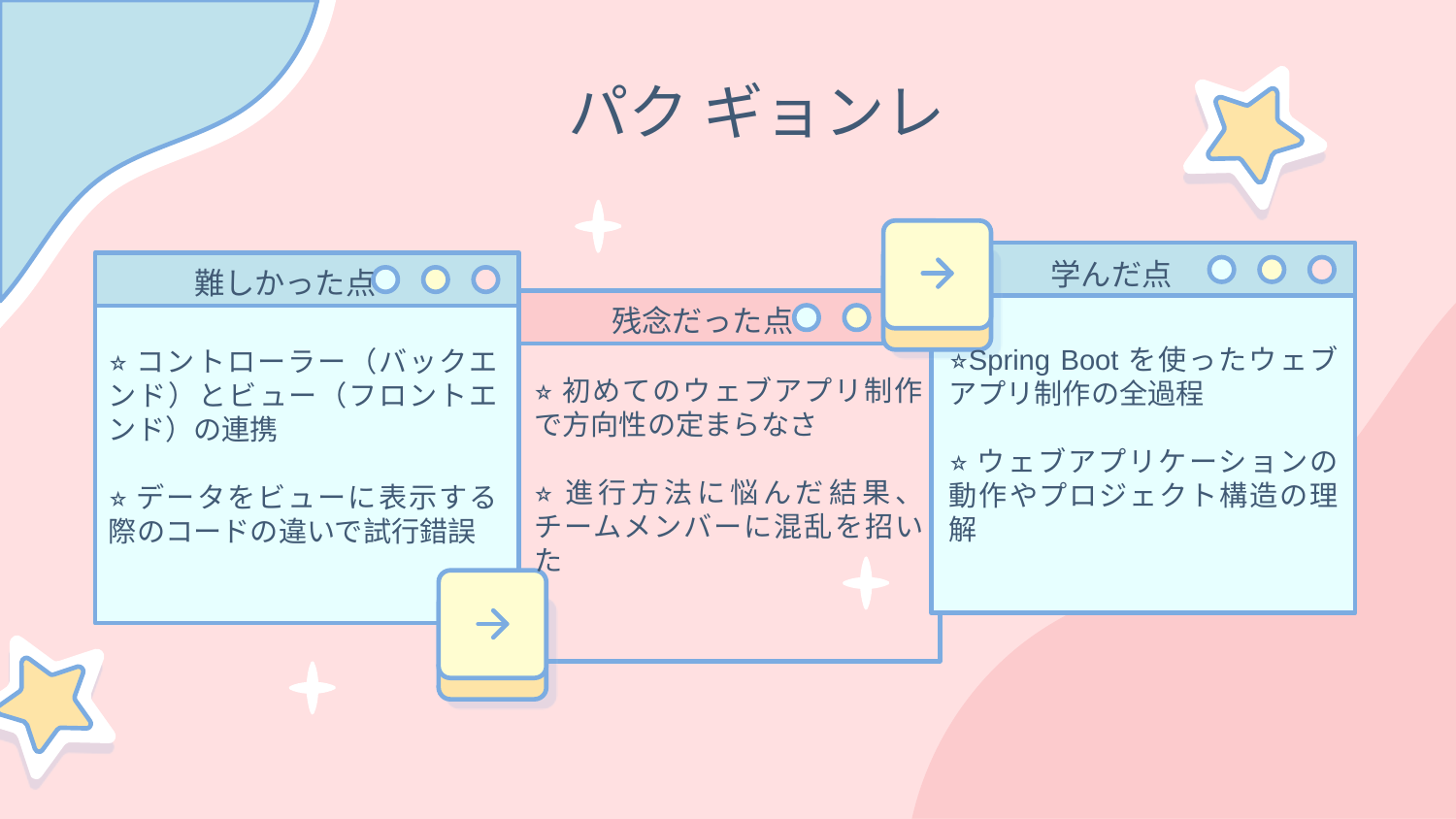

# パク ギョンレ

学んだ点
難しかった点

残念だった点

⭐Spring Bootを使ったウェブアプリ制作の全過程

⭐ウェブアプリケーションの動作やプロジェクト構造の理解
⭐コントローラー（バックエンド）とビュー（フロントエンド）の連携
⭐データをビューに表示する際のコードの違いで試行錯誤
⭐初めてのウェブアプリ制作で方向性の定まらなさ

⭐進行方法に悩んだ結果、チームメンバーに混乱を招いた